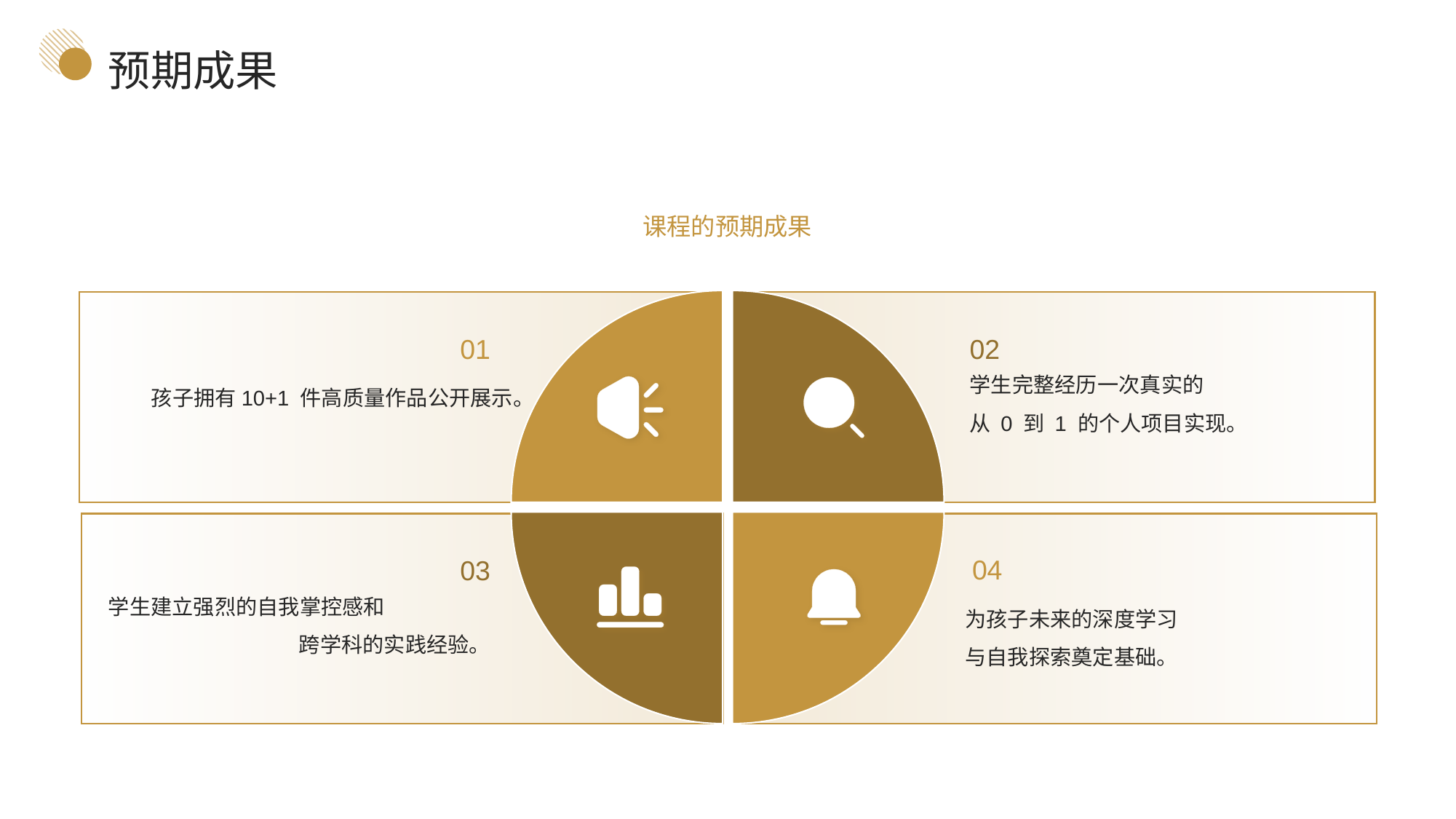

预期成果

课程的预期成果

01
02
孩子拥有10+1 件高质量作品公开展示。
学生完整经历一次真实的
从 0 到 1 的个人项目实现。

04
03

为孩子未来的深度学习与自我探索奠定基础。
学生建立强烈的自我掌控感和
跨学科的实践经验。